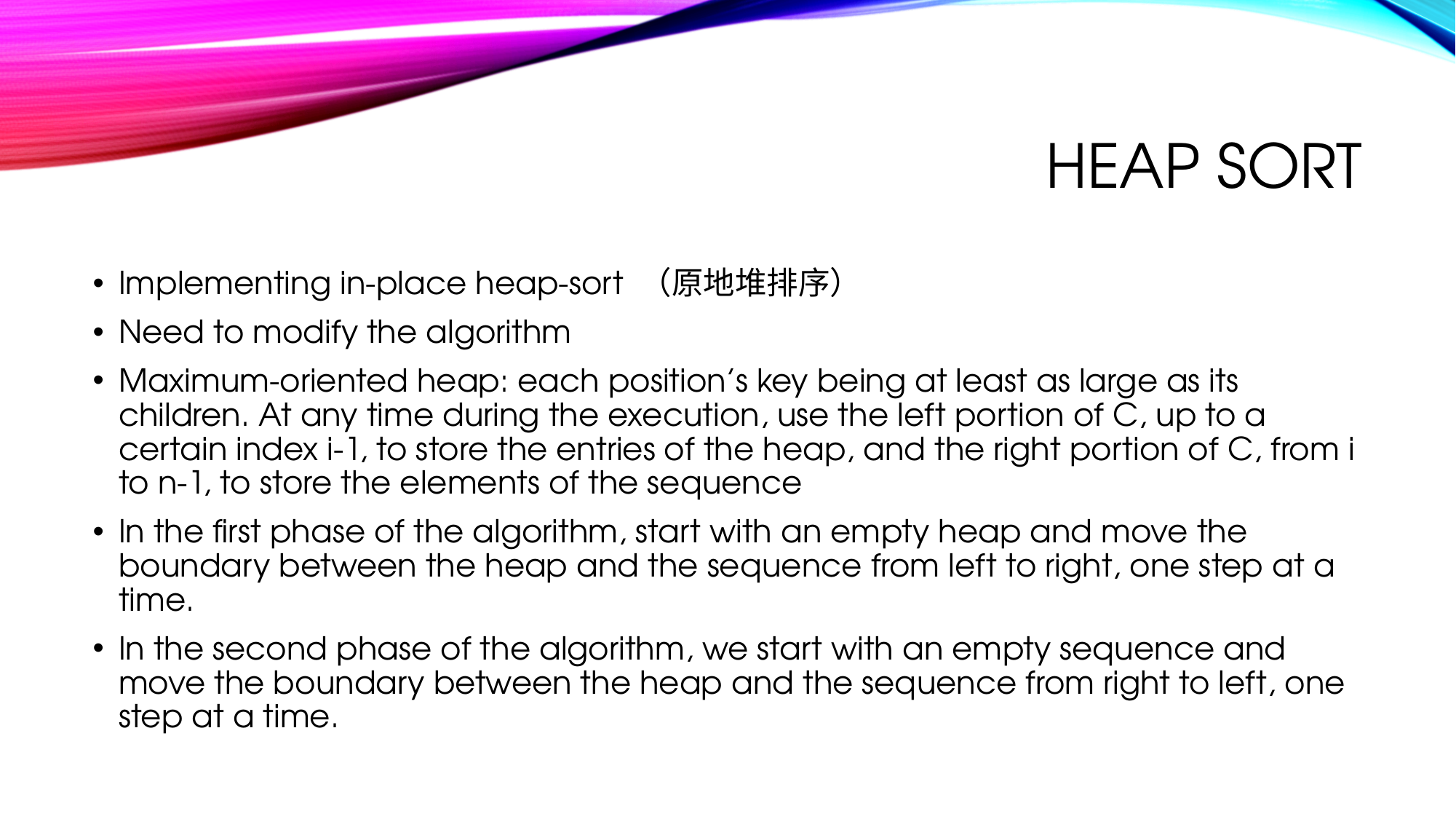

# Heap sort
Implementing in-place heap-sort （原地堆排序）
Need to modify the algorithm
Maximum-oriented heap: each position’s key being at least as large as its children. At any time during the execution, use the left portion of C, up to a certain index i-1, to store the entries of the heap, and the right portion of C, from i to n-1, to store the elements of the sequence
In the first phase of the algorithm, start with an empty heap and move the boundary between the heap and the sequence from left to right, one step at a time.
In the second phase of the algorithm, we start with an empty sequence and move the boundary between the heap and the sequence from right to left, one step at a time.